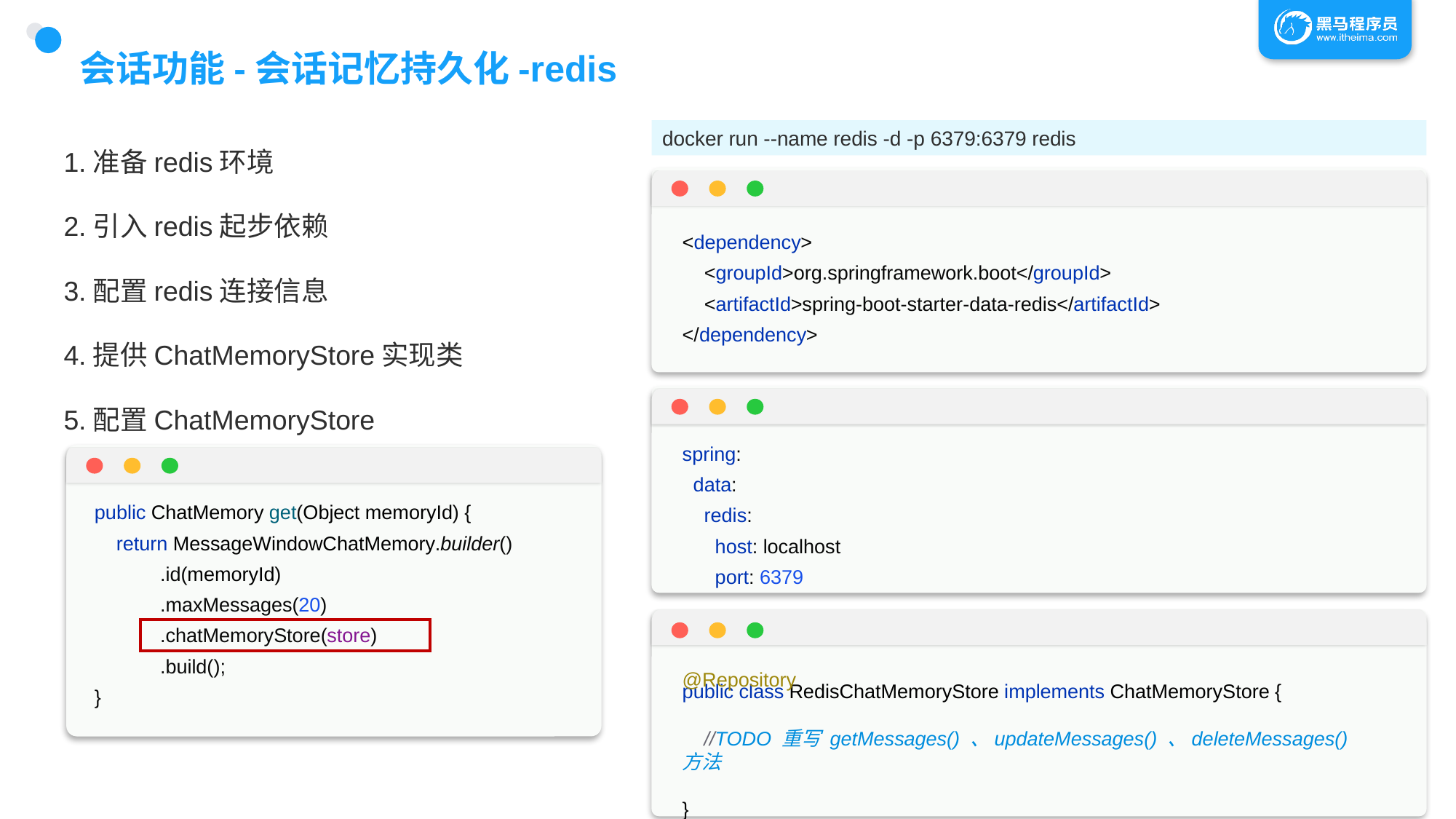

# 会话功能-会话记忆持久化-redis
docker run --name redis -d -p 6379:6379 redis
1.准备redis环境
2.引入redis起步依赖
3.配置redis连接信息
4.提供ChatMemoryStore实现类
5.配置ChatMemoryStore

<dependency>
    <groupId>org.springframework.boot</groupId>
    <artifactId>spring-boot-starter-data-redis</artifactId>
</dependency>

spring:
  data:
    redis:
      host: localhost
      port: 6379

public ChatMemory get(Object memoryId) {
    return MessageWindowChatMemory.builder()
            .id(memoryId)
            .maxMessages(20)
            .chatMemoryStore(store)
            .build();
}

public class RedisChatMemoryStore implements ChatMemoryStore {
    //TODO 重写 getMessages() 、updateMessages() 、deleteMessages() 方法
}
@Repository